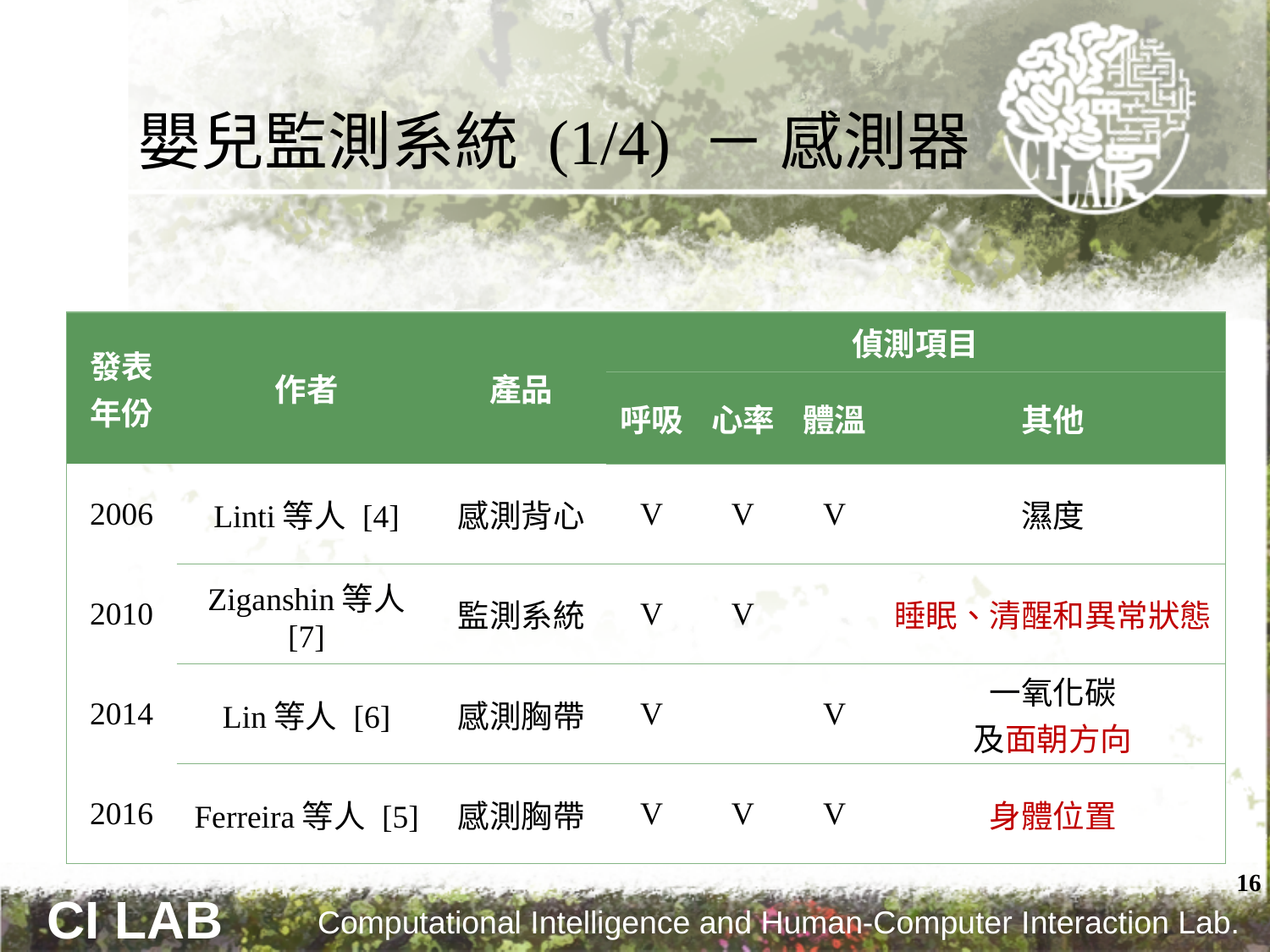

# 嬰兒監測系統 (1/4) － 感測器
| 發表 年份 | 作者 | 產品 | 偵測項目 |  |  |  |
| --- | --- | --- | --- | --- | --- | --- |
|  |  |  | 呼吸 | 心率 | 體溫 | 其他 |
| 2006 | Linti等人 [4] | 感測背心 | V | V | V | 濕度 |
| 2010 | Ziganshin等人 [7] | 監測系統 | V | V |  | 睡眠、清醒和異常狀態 |
| 2014 | Lin等人 [6] | 感測胸帶 | V |  | V | 一氧化碳 及面朝方向 |
| 2016 | Ferreira等人 [5] | 感測胸帶 | V | V | V | 身體位置 |
16